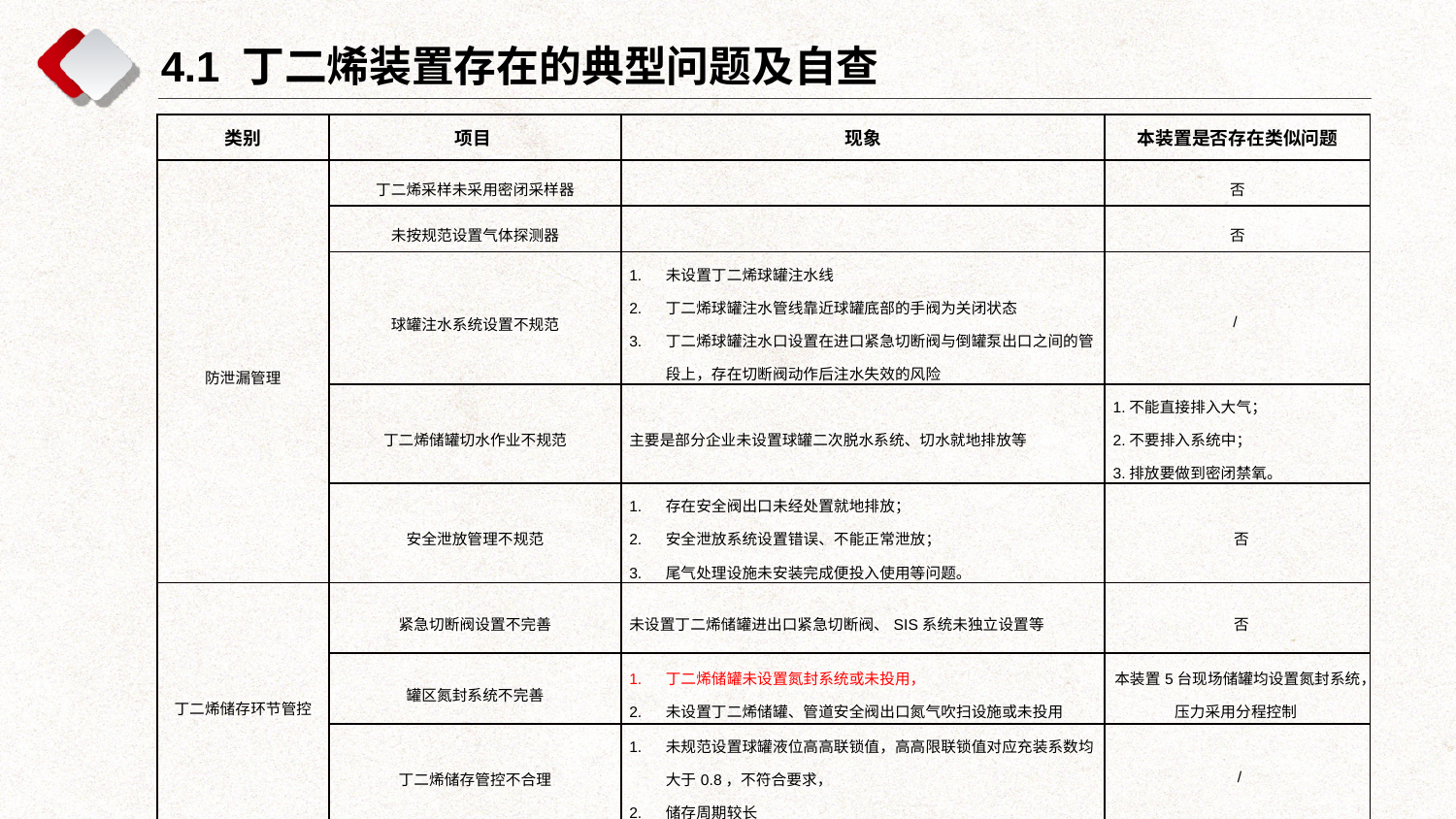

4.1 丁二烯装置存在的典型问题及自查
| 类别 | 项目 | 现象 | 本装置是否存在类似问题 |
| --- | --- | --- | --- |
| 防泄漏管理 | 丁二烯采样未采用密闭采样器 |  | 否 |
|  | 未按规范设置气体探测器 |  | 否 |
|  | 球罐注水系统设置不规范 | 未设置丁二烯球罐注水线 丁二烯球罐注水管线靠近球罐底部的手阀为关闭状态 丁二烯球罐注水口设置在进口紧急切断阀与倒罐泵出口之间的管段上，存在切断阀动作后注水失效的风险 | / |
|  | 丁二烯储罐切水作业不规范 | 主要是部分企业未设置球罐二次脱水系统、切水就地排放等 | 1.不能直接排入大气； 2.不要排入系统中； 3.排放要做到密闭禁氧。 |
|  | 安全泄放管理不规范 | 存在安全阀出口未经处置就地排放； 安全泄放系统设置错误、不能正常泄放； 尾气处理设施未安装完成便投入使用等问题。 | 否 |
| 丁二烯储存环节管控 | 紧急切断阀设置不完善 | 未设置丁二烯储罐进出口紧急切断阀、SIS系统未独立设置等 | 否 |
|  | 罐区氮封系统不完善 | 丁二烯储罐未设置氮封系统或未投用， 未设置丁二烯储罐、管道安全阀出口氮气吹扫设施或未投用 | 本装置5台现场储罐均设置氮封系统，压力采用分程控制 |
|  | 丁二烯储存管控不合理 | 未规范设置球罐液位高高联锁值，高高限联锁值对应充装系数均大于0.8，不符合要求， 储存周期较长 | / |